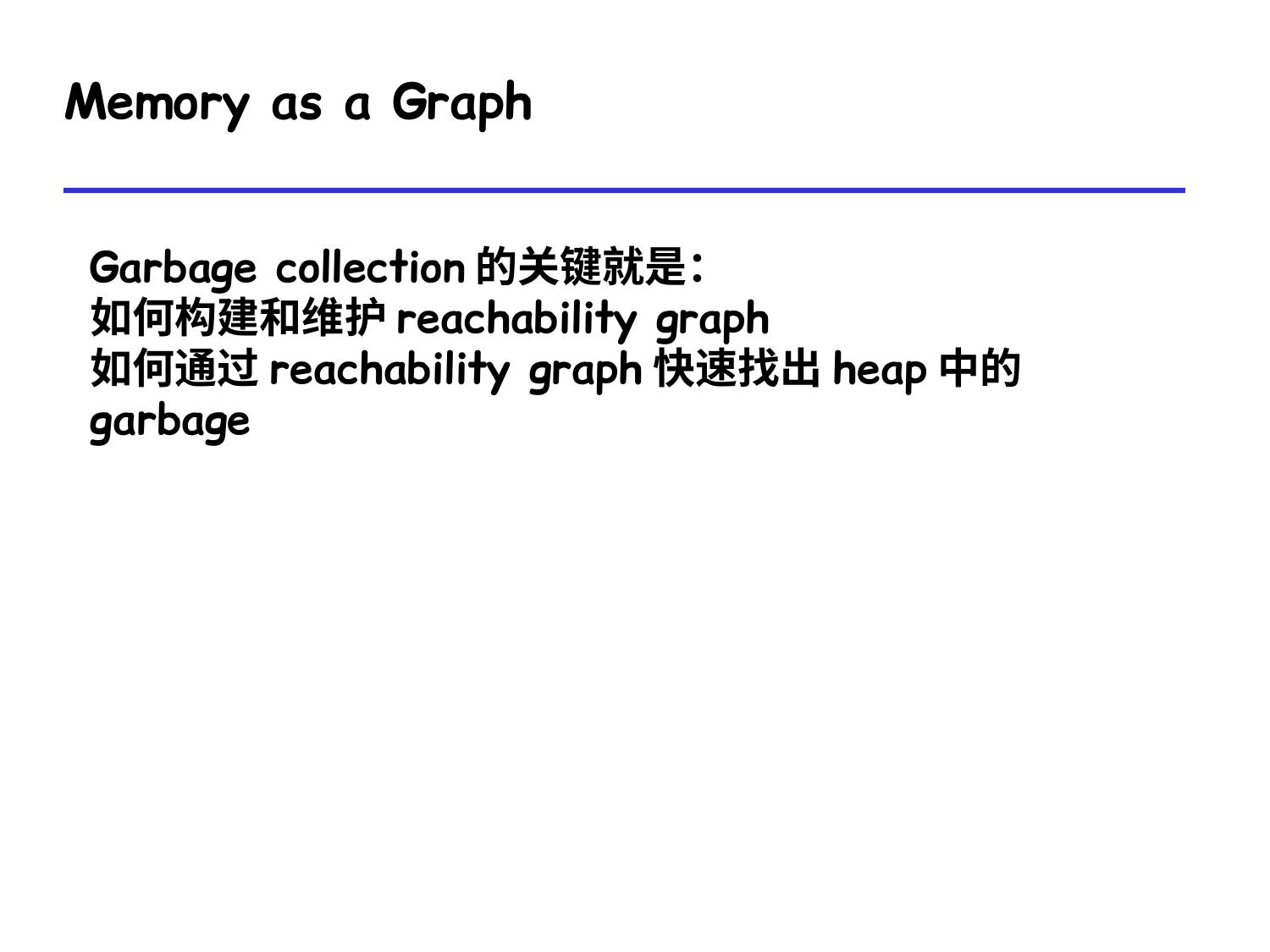

Memory as a Graph
Garbage collection的关键就是：
如何构建和维护reachability graph
如何通过reachability graph快速找出heap中的garbage